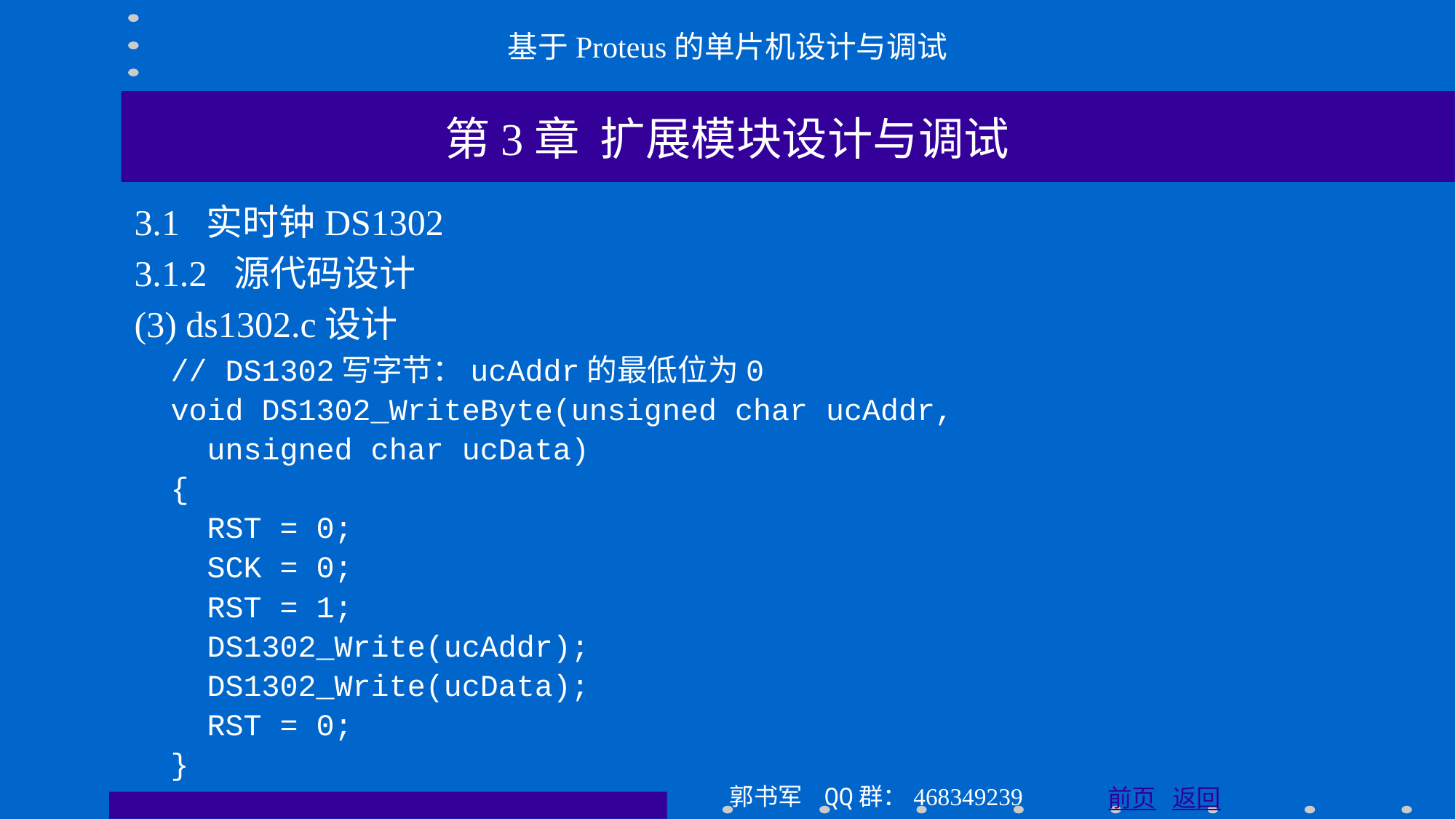

基于Proteus的单片机设计与调试
第3章  扩展模块设计与调试
3.1  实时钟DS1302
3.1.2  源代码设计
(3) ds1302.c设计
  // DS1302写字节：ucAddr的最低位为0
  void DS1302_WriteByte(unsigned char ucAddr,
    unsigned char ucData)
  {
    RST = 0;
    SCK = 0;
    RST = 1;
    DS1302_Write(ucAddr);
    DS1302_Write(ucData);
    RST = 0;
  }

郭书军   QQ群：468349239
前页   返回